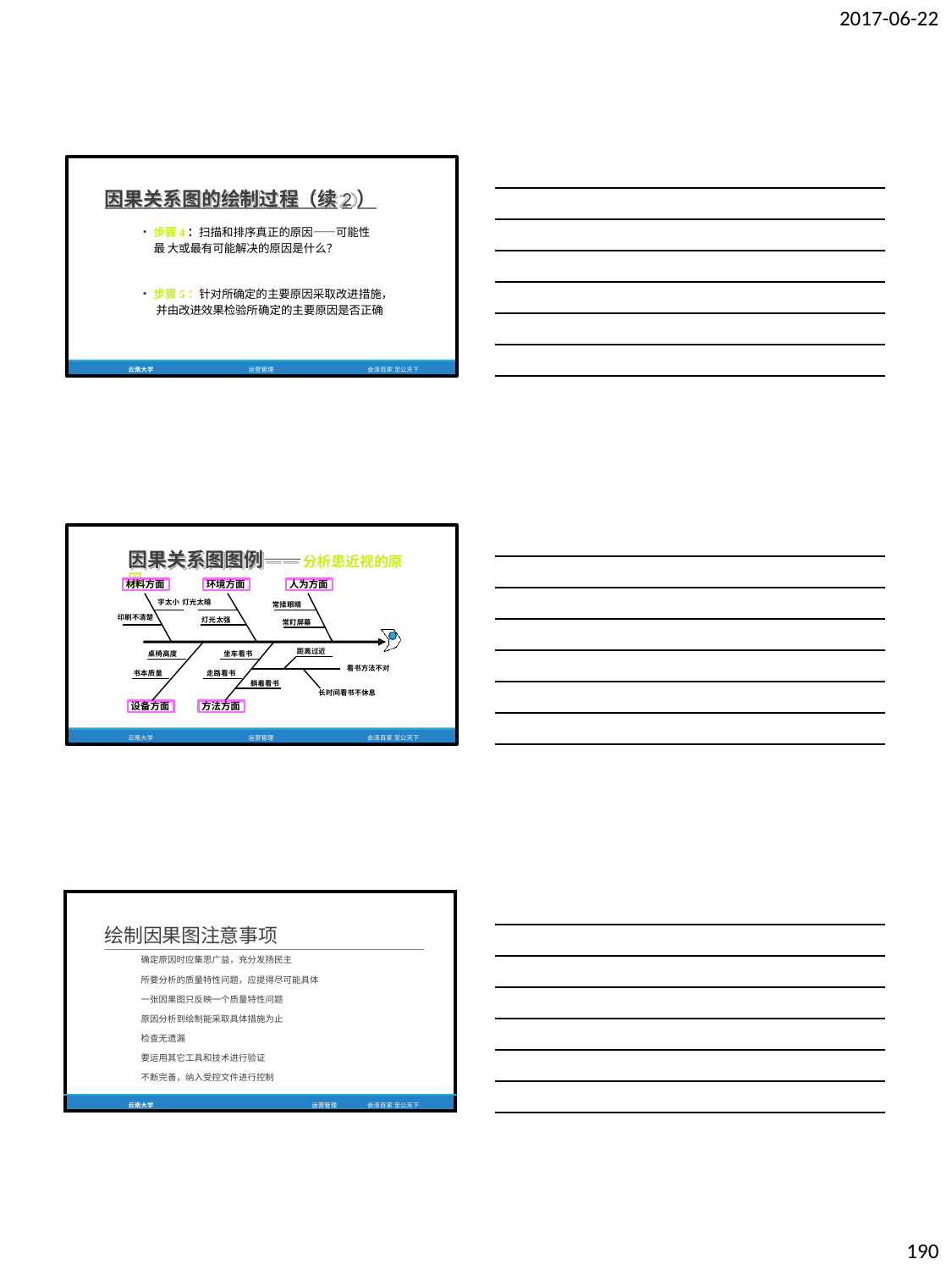

2017-06-22

因果关系图的绘制过程（续2）
步骤4：扫描和排序真正的原因——可能性最 大或最有可能解决的原因是什么？

步骤5：针对所确定的主要原因采取改进措施， 并由改进效果检验所确定的主要原因是否正确

云南大学
运营管理
会泽百家 至公天下

因果关系图图例——分析患近视的原因

材料方面
环境方面
人为方面

字太小 灯光太暗
常揉眼睛

印刷不清楚
灯光太强
常盯屏幕

距离过近
桌椅高度
坐车看书

看书方法不对
书本质量
走路看书

躺着看书
长时间看书不休息

设备方面
方法方面

云南大学
运营管理
会泽百家 至公天下

| 绘制因果图注意事项 |  |
| --- | --- |
| 确定原因时应集思广益，充分发扬民主 |  |
| 所要分析的质量特性问题，应提得尽可能具体 |  |
| 一张因果图只反映一个质量特性问题 |  |
| 原因分析到绘制能采取具体措施为止 |  |
| 检查无遗漏 |  |
| 要运用其它工具和技术进行验证 |  |
| 不断完善，纳入受控文件进行控制 |  |
| 云南大学 运营管理 | 会泽百家 至公天下 |

190